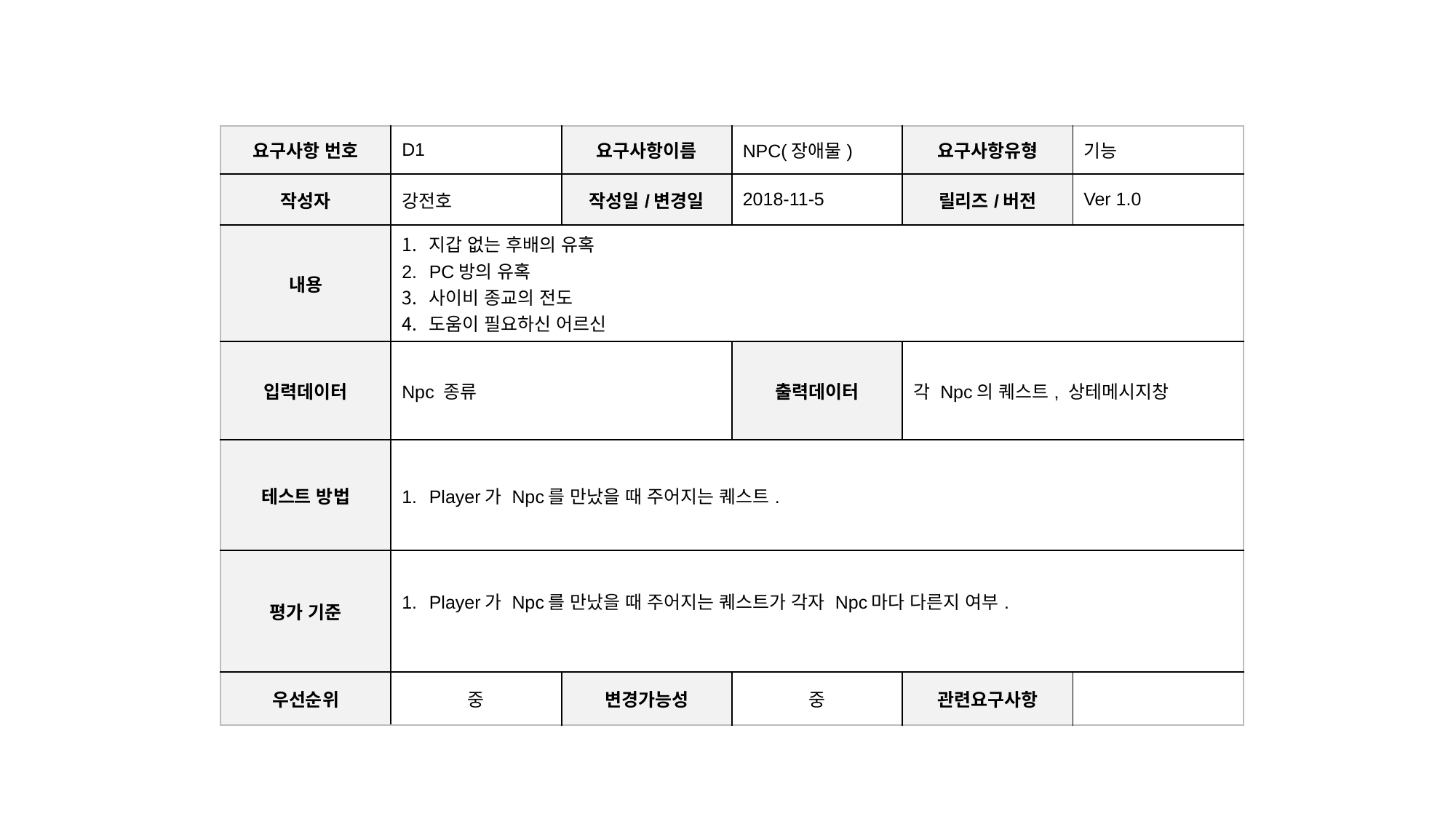

| 요구사항 번호 | D1 | 요구사항이름 | NPC(장애물) | 요구사항유형 | 기능 |
| --- | --- | --- | --- | --- | --- |
| 작성자 | 강전호 | 작성일/변경일 | 2018-11-5 | 릴리즈/버전 | Ver 1.0 |
| 내용 | 지갑 없는 후배의 유혹 PC방의 유혹 사이비 종교의 전도 도움이 필요하신 어르신 |  |  |  |  |
| 입력데이터 | Npc 종류 |  | 출력데이터 | 각 Npc의 퀘스트, 상테메시지창 |  |
| 테스트 방법 | Player가 Npc를 만났을 때 주어지는 퀘스트. |  |  |  |  |
| 평가 기준 | Player가 Npc를 만났을 때 주어지는 퀘스트가 각자 Npc마다 다른지 여부. |  |  |  |  |
| 우선순위 | 중 | 변경가능성 | 중 | 관련요구사항 |  |